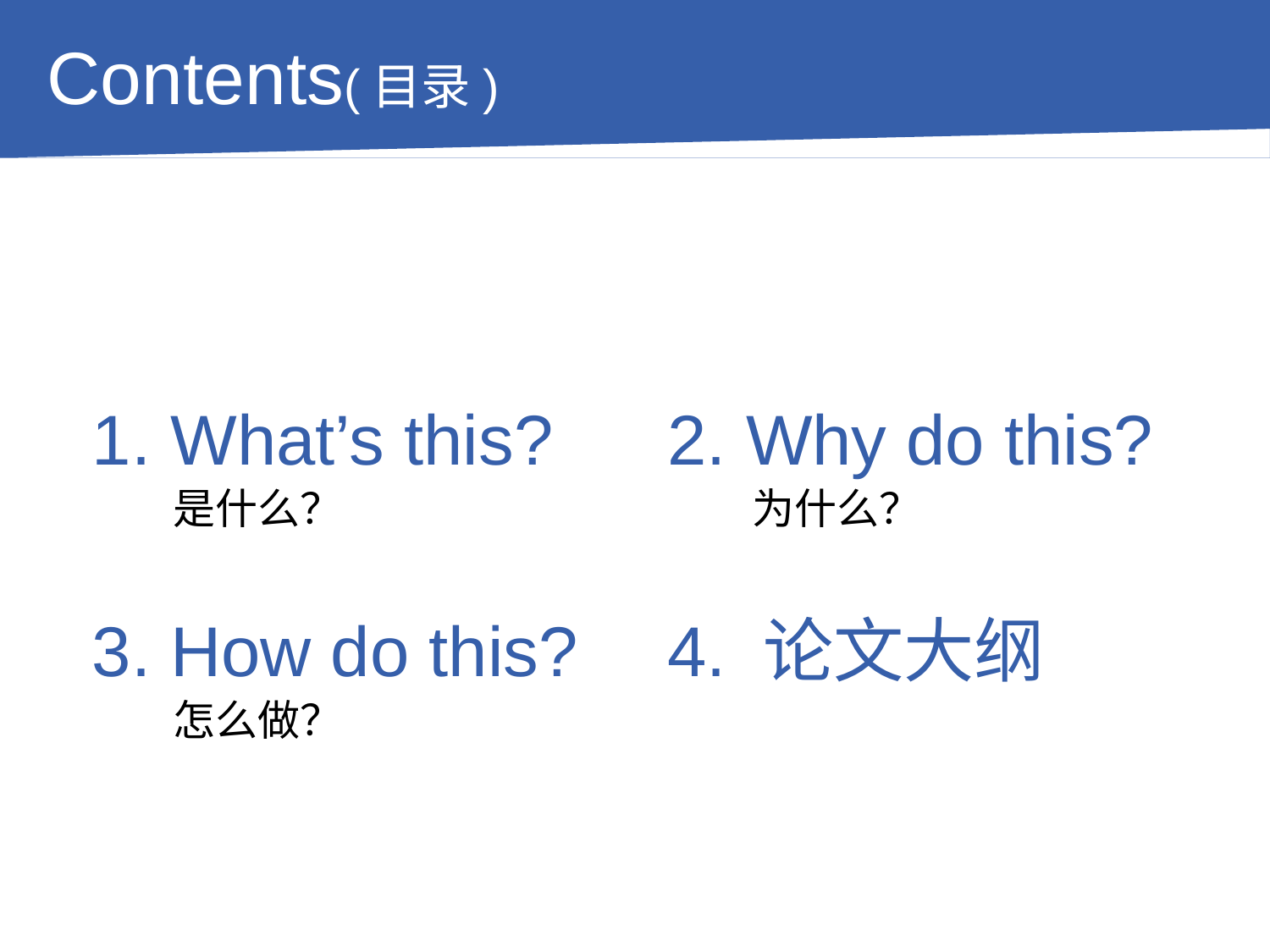

Contents(目录)
1. What’s this?
2. Why do this?
是什么？
为什么？
3. How do this?
4. 论文大纲
怎么做？